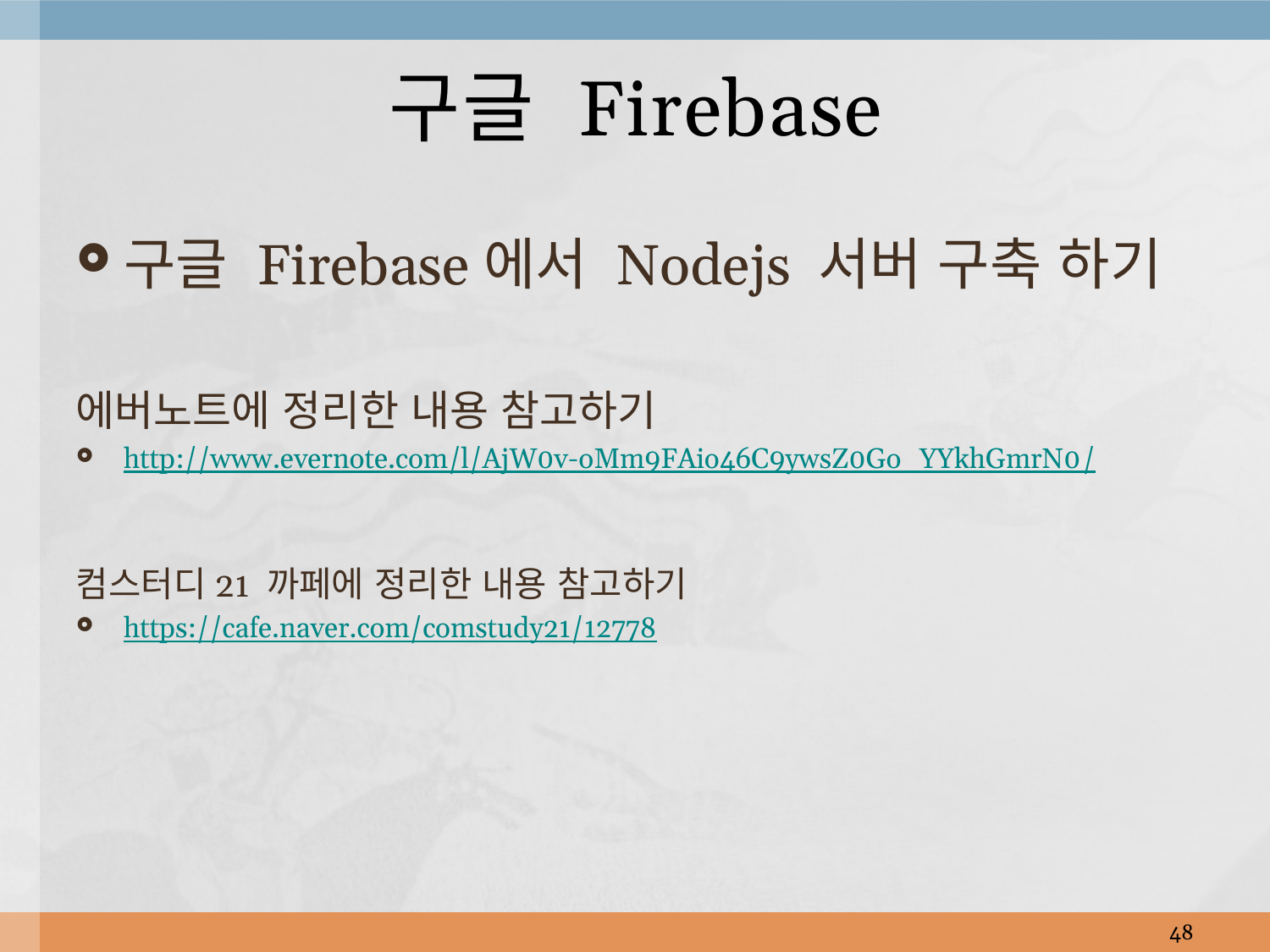

# 구글 Firebase
구글 Firebase에서 Nodejs 서버 구축 하기

에버노트에 정리한 내용 참고하기
http://www.evernote.com/l/AjW0v-oMm9FAio46C9ywsZ0Go_YYkhGmrN0/

컴스터디21 까페에 정리한 내용 참고하기
https://cafe.naver.com/comstudy21/12778
48